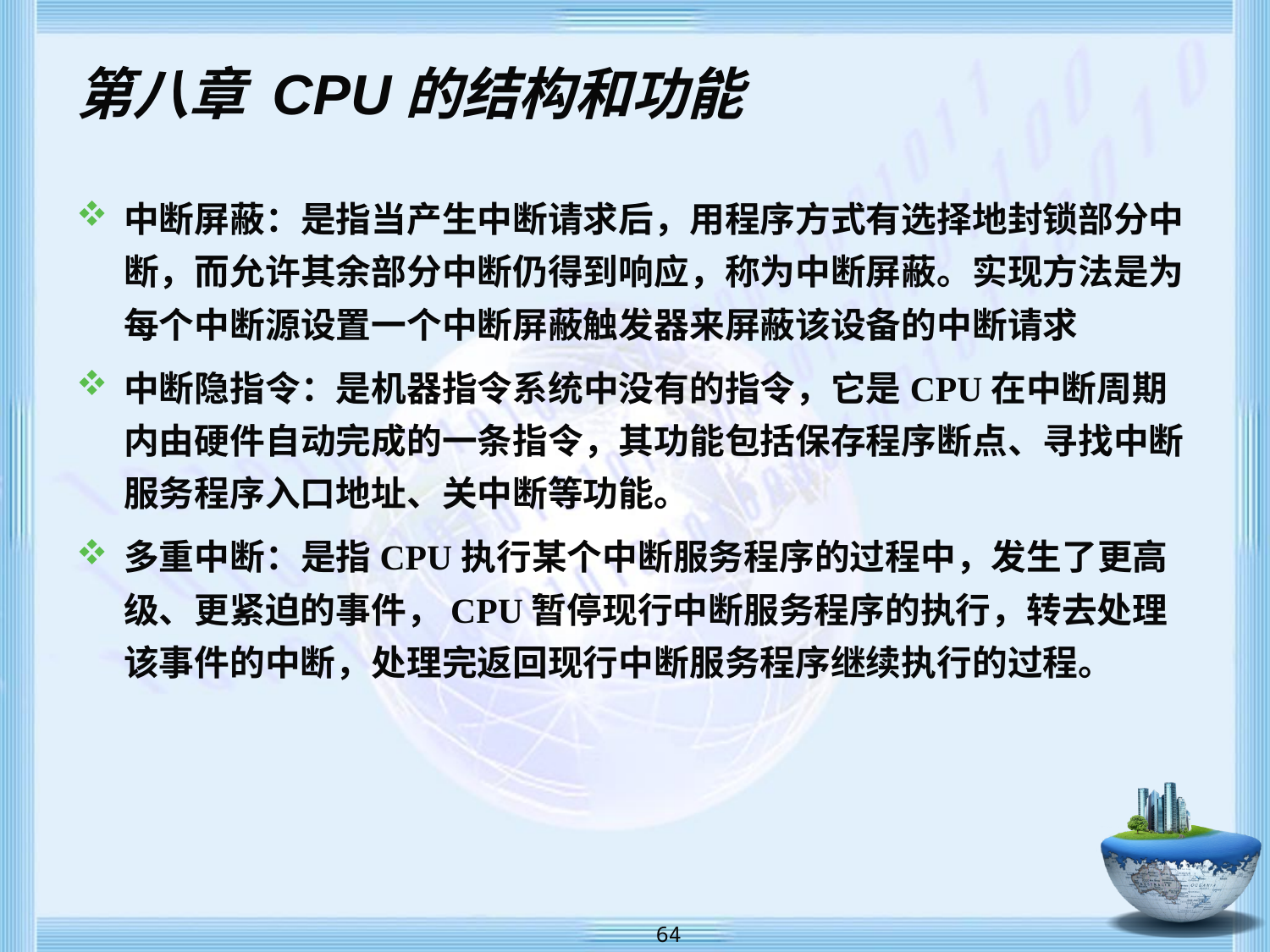

# 第八章 CPU的结构和功能
中断屏蔽：是指当产生中断请求后，用程序方式有选择地封锁部分中断，而允许其余部分中断仍得到响应，称为中断屏蔽。实现方法是为每个中断源设置一个中断屏蔽触发器来屏蔽该设备的中断请求
中断隐指令：是机器指令系统中没有的指令，它是CPU在中断周期内由硬件自动完成的一条指令，其功能包括保存程序断点、寻找中断服务程序入口地址、关中断等功能。
多重中断：是指CPU执行某个中断服务程序的过程中，发生了更高级、更紧迫的事件，CPU暂停现行中断服务程序的执行，转去处理该事件的中断，处理完返回现行中断服务程序继续执行的过程。
    64